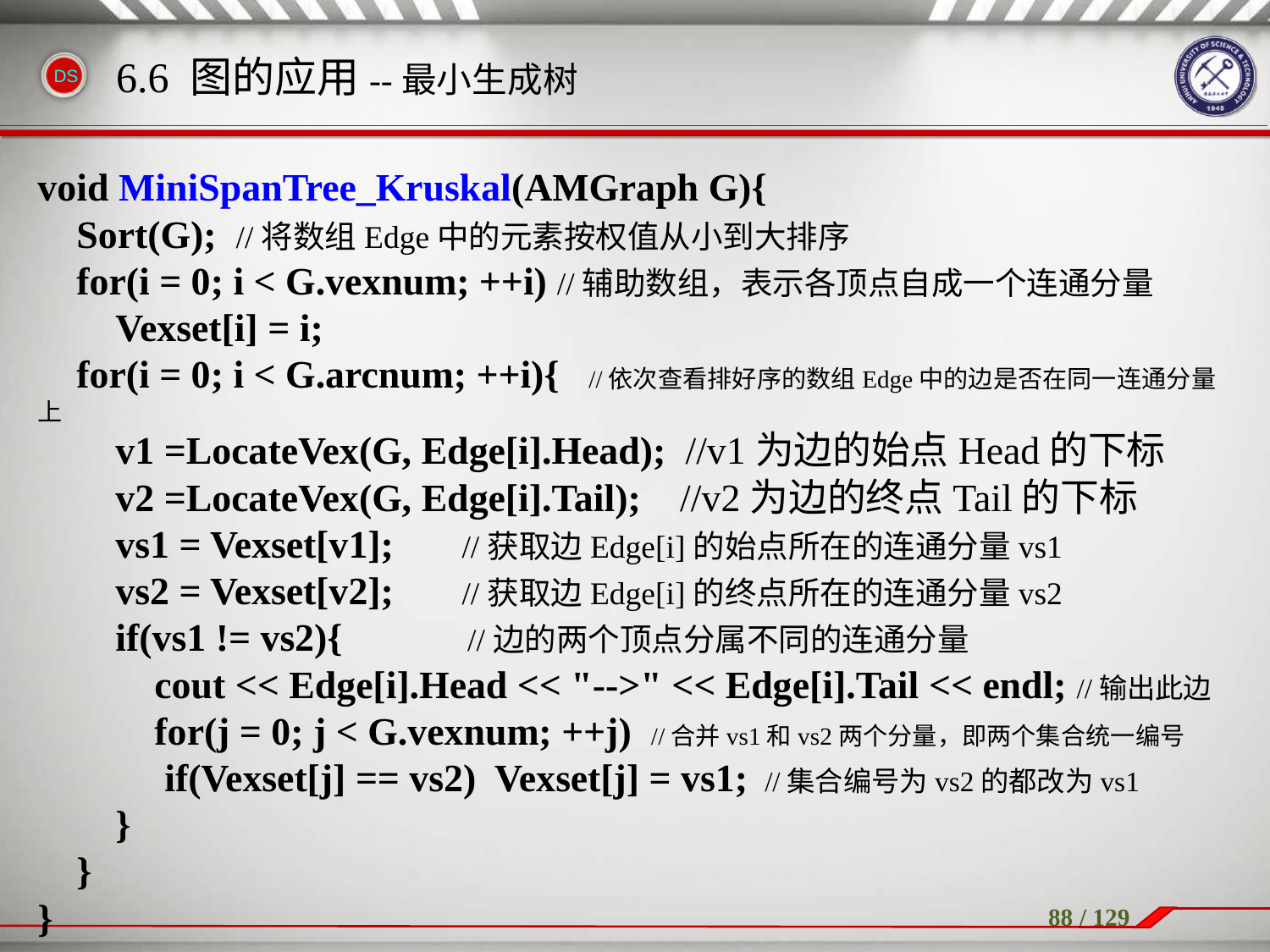

void MiniSpanTree_Kruskal(AMGraph G){
    Sort(G);  //将数组Edge中的元素按权值从小到大排序
    for(i = 0; i < G.vexnum; ++i) //辅助数组，表示各顶点自成一个连通分量
        Vexset[i] = i;
    for(i = 0; i < G.arcnum; ++i){   //依次查看排好序的数组Edge中的边是否在同一连通分量上
        v1 =LocateVex(G, Edge[i].Head);  //v1为边的始点Head的下标
        v2 =LocateVex(G, Edge[i].Tail);    //v2为边的终点Tail的下标
        vs1 = Vexset[v1];       //获取边Edge[i]的始点所在的连通分量vs1
        vs2 = Vexset[v2];       //获取边Edge[i]的终点所在的连通分量vs2
        if(vs1 != vs2){             //边的两个顶点分属不同的连通分量
            cout << Edge[i].Head << "-->" << Edge[i].Tail << endl; //输出此边
            for(j = 0; j < G.vexnum; ++j)  //合并vs1和vs2两个分量，即两个集合统一编号
	if(Vexset[j] == vs2)  Vexset[j] = vs1;  //集合编号为vs2的都改为vs1
        }
    }
}
6.6 图的应用--最小生成树